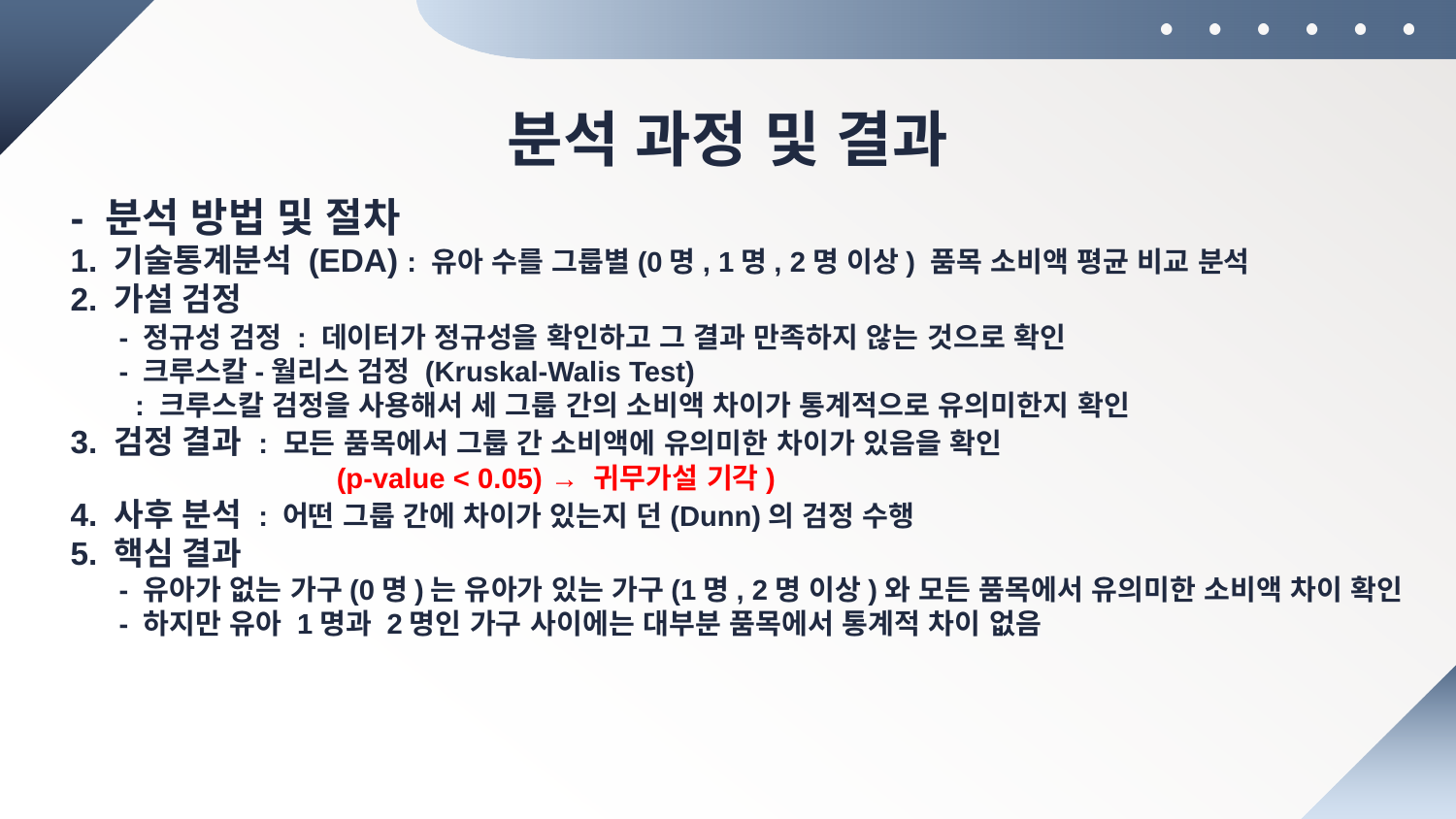

# 분석 과정 및 결과
- 분석 방법 및 절차
1. 기술통계분석 (EDA) : 유아 수를 그룹별(0명, 1명, 2명 이상) 품목 소비액 평균 비교 분석
2. 가설 검정
	- 정규성 검정 : 데이터가 정규성을 확인하고 그 결과 만족하지 않는 것으로 확인
	- 크루스칼-월리스 검정 (Kruskal-Walis Test)
	  : 크루스칼 검정을 사용해서 세 그룹 간의 소비액 차이가 통계적으로 유의미한지 확인
3. 검정 결과 : 모든 품목에서 그룹 간 소비액에 유의미한 차이가 있음을 확인
		         (p-value < 0.05) → 귀무가설 기각)
4. 사후 분석 : 어떤 그룹 간에 차이가 있는지 던(Dunn)의 검정 수행
5. 핵심 결과
 	- 유아가 없는 가구(0명)는 유아가 있는 가구(1명, 2명 이상)와 모든 품목에서 유의미한 소비액 차이 확인
	- 하지만 유아 1명과 2명인 가구 사이에는 대부분 품목에서 통계적 차이 없음